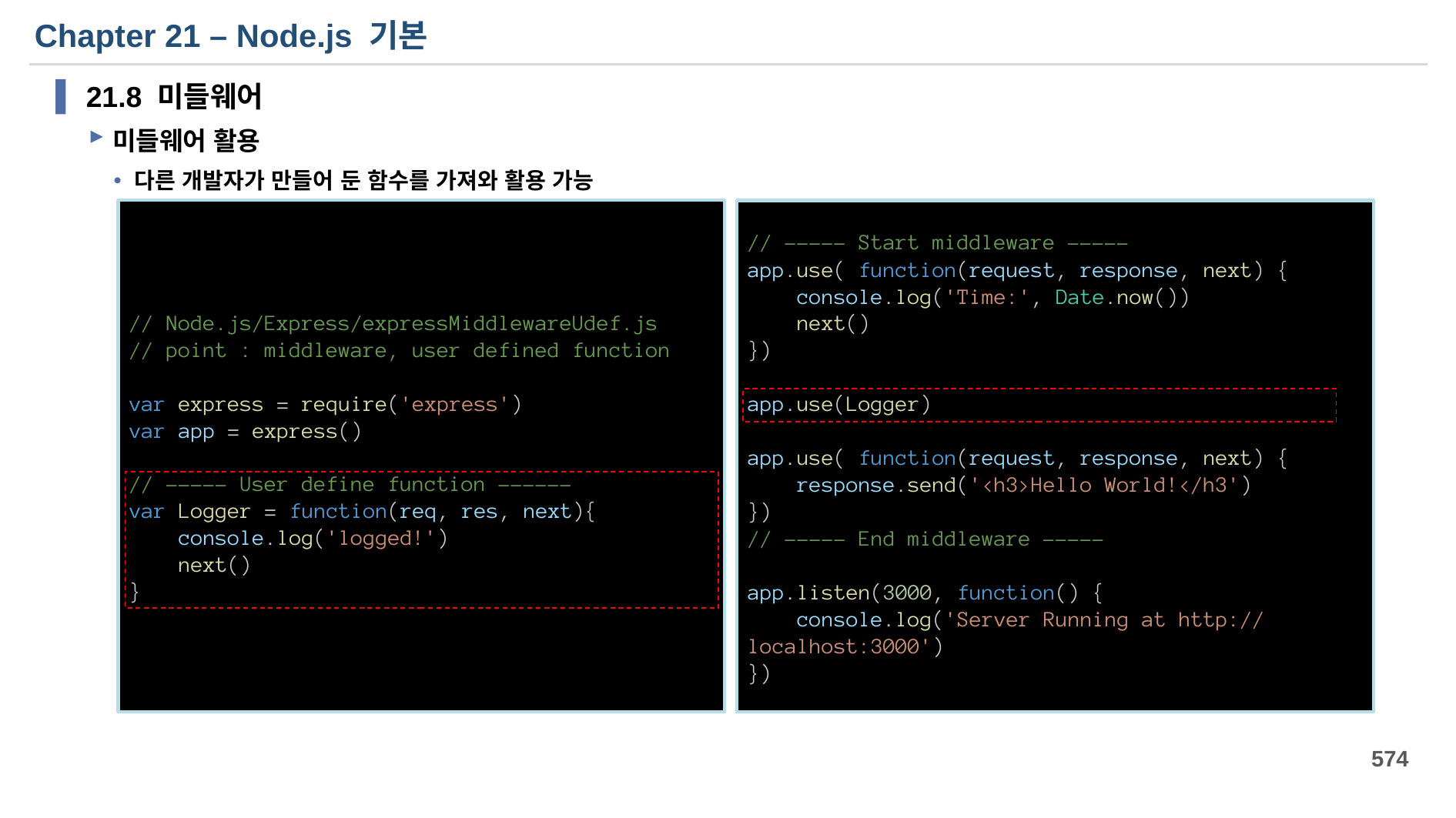

# Chapter 21 – Node.js 기본
21.8 미들웨어
미들웨어 활용
다른 개발자가 만들어 둔 함수를 가져와 활용 가능

// Node.js/Express/expressMiddlewareUdef.js
// point : middleware, user defined function
var express = require('express')
var app = express()
// ----- User define function ------
var Logger = function(req, res, next){
    console.log('logged!')
    next()
}
// ----- Start middleware -----
app.use( function(request, response, next) {
    console.log('Time:', Date.now())
    next()
})
app.use(Logger)
app.use( function(request, response, next) {
    response.send('<h3>Hello World!</h3')
})
// ----- End middleware -----
app.listen(3000, function() {
    console.log('Server Running at http://localhost:3000')
})

574